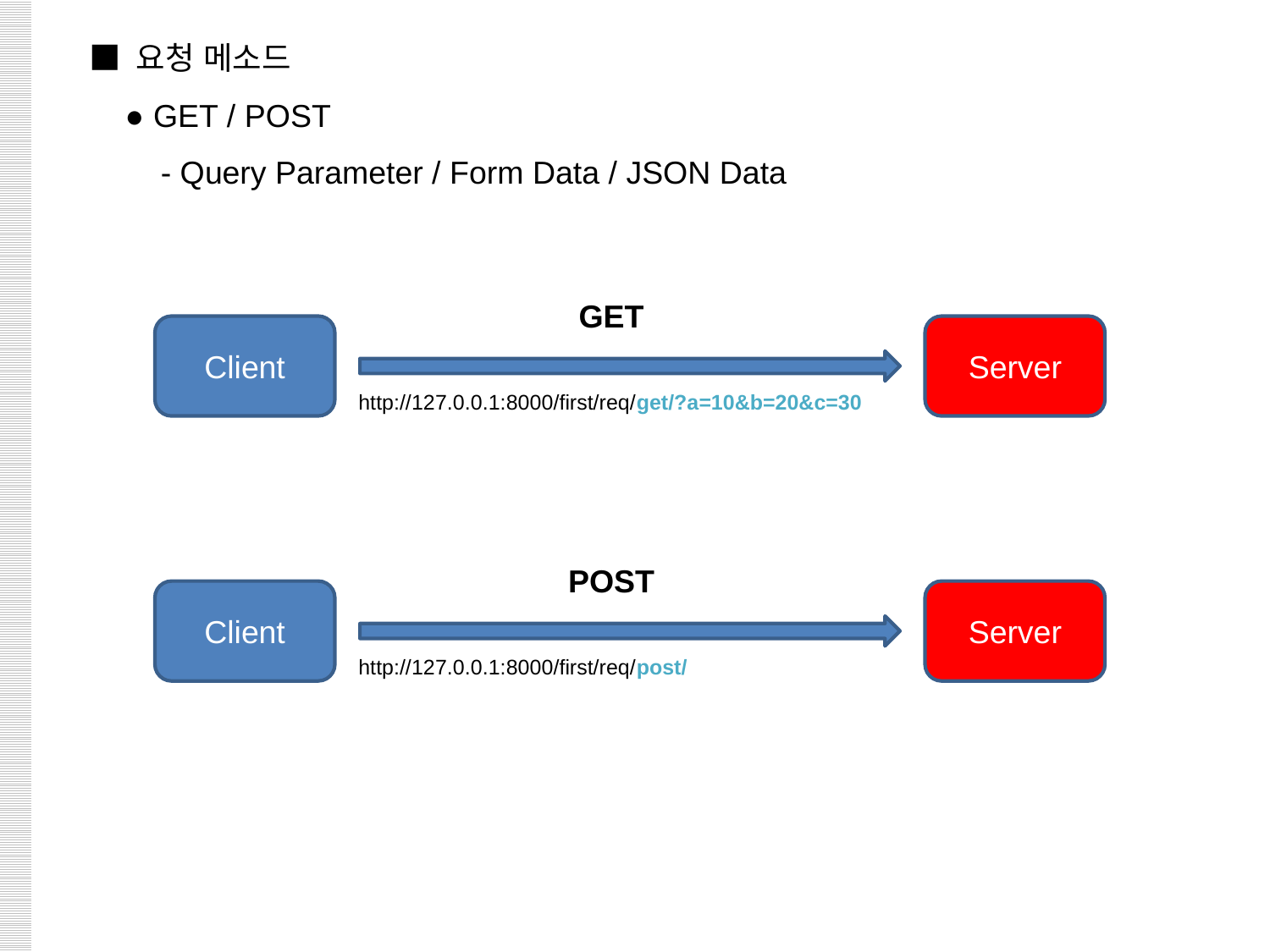

■ 요청 메소드
    ● GET / POST
        - Query Parameter / Form Data / JSON Data
GET
Client
Server

http://127.0.0.1:8000/first/req/get/?a=10&b=20&c=30
POST
Client
Server

http://127.0.0.1:8000/first/req/post/